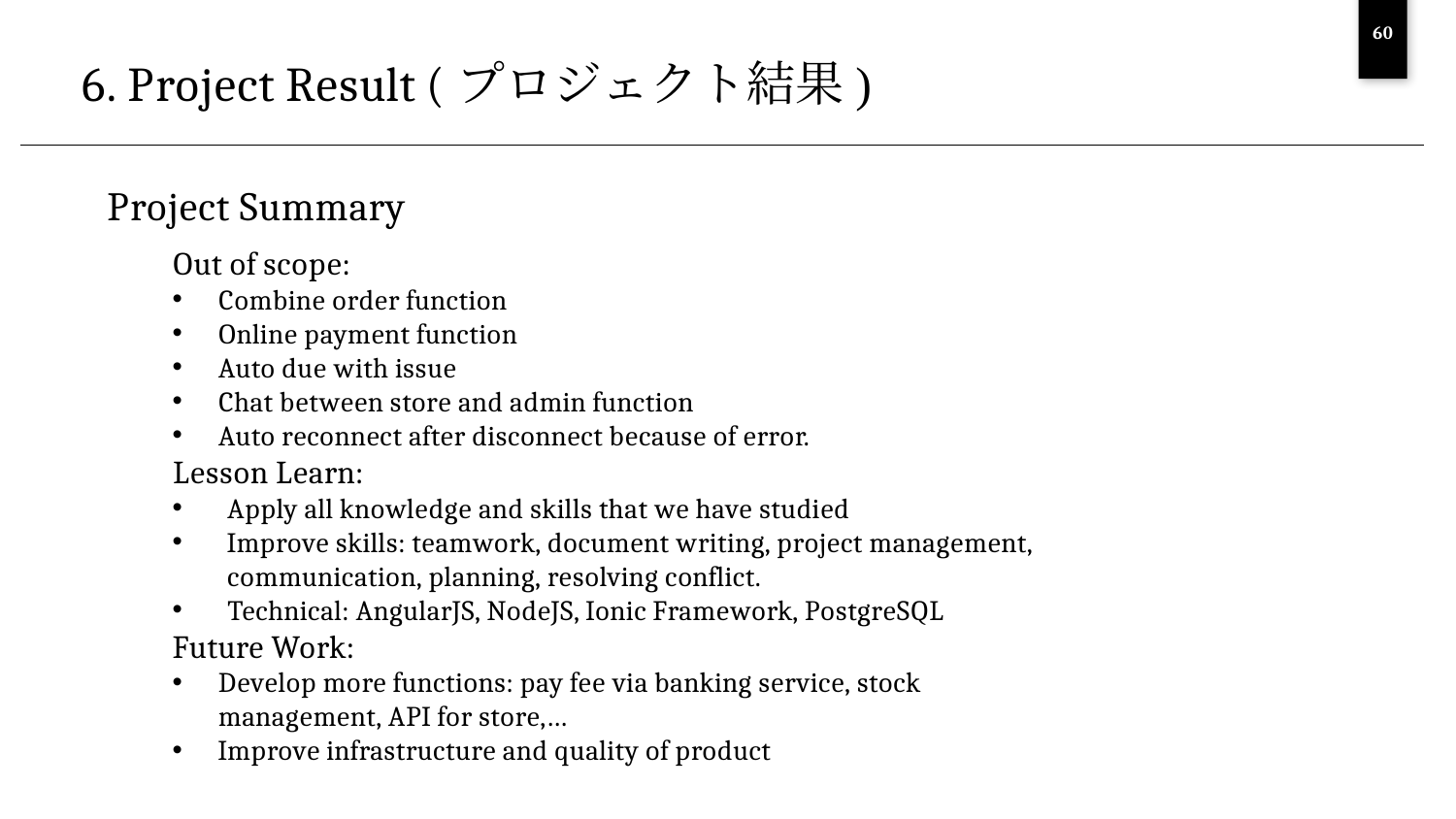

60
6. Project Result (プロジェクト結果)

Project Summary

Out of scope:
Combine order function
Online payment function
Auto due with issue
Chat between store and admin function
Auto reconnect after disconnect because of error.
Lesson Learn:
Apply all knowledge and skills that we have studied
Improve skills: teamwork, document writing, project management, communication, planning, resolving conflict.
Technical: AngularJS, NodeJS, Ionic Framework, PostgreSQL
Future Work:
Develop more functions: pay fee via banking service, stock management, API for store,…
Improve infrastructure and quality of product